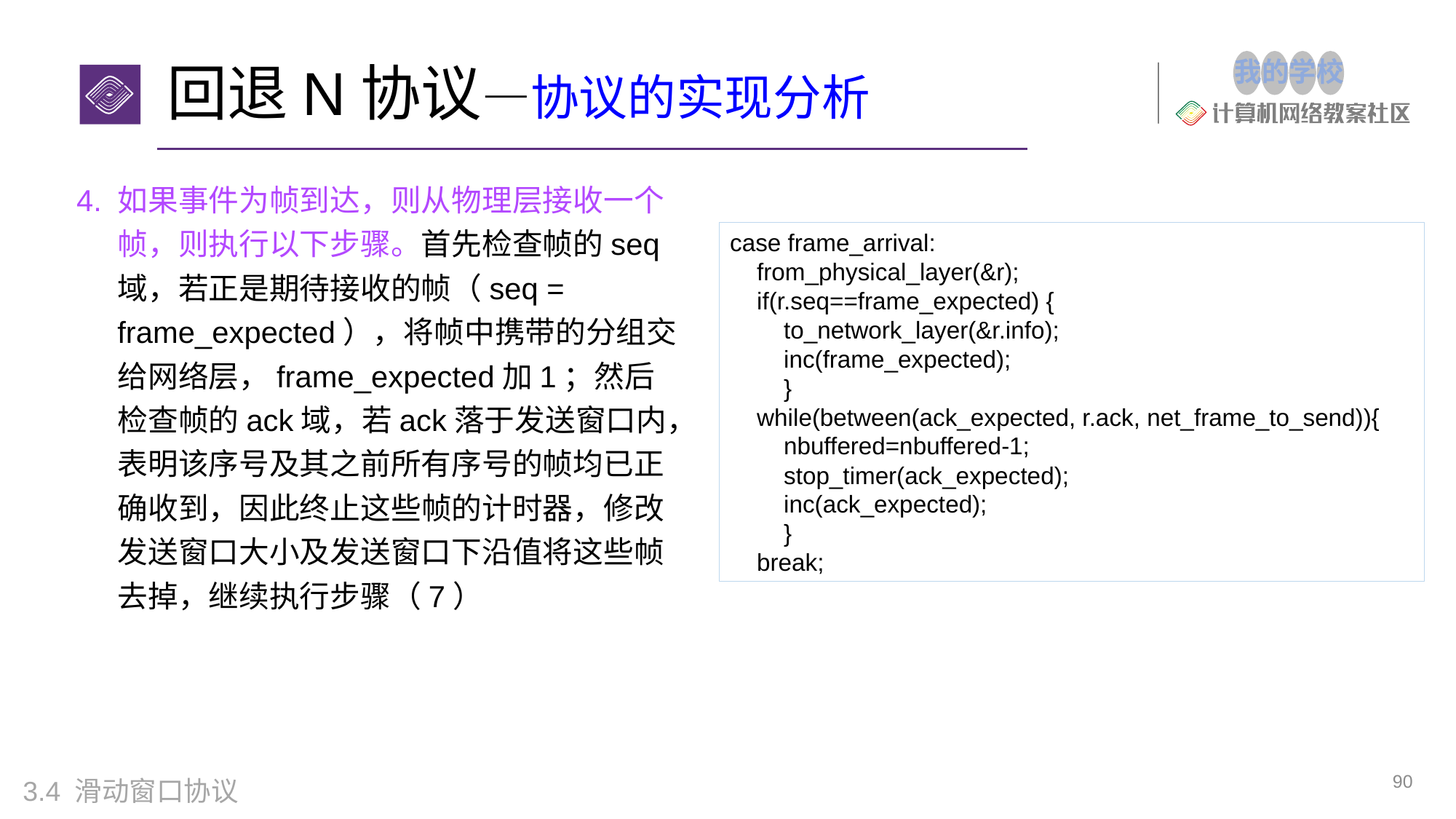

# 回退N协议—协议的实现分析
如果事件为帧到达，则从物理层接收一个帧，则执行以下步骤。首先检查帧的seq域，若正是期待接收的帧（seq = frame_expected），将帧中携带的分组交给网络层，frame_expected加1；然后检查帧的ack域，若ack落于发送窗口内，表明该序号及其之前所有序号的帧均已正确收到，因此终止这些帧的计时器，修改发送窗口大小及发送窗口下沿值将这些帧去掉，继续执行步骤（7）
case frame_arrival:
    from_physical_layer(&r);
    if(r.seq==frame_expected) {
        to_network_layer(&r.info);
        inc(frame_expected);
        }
    while(between(ack_expected, r.ack, net_frame_to_send)){
        nbuffered=nbuffered-1;
        stop_timer(ack_expected);
        inc(ack_expected);
        }
    break;
90
3.4 滑动窗口协议